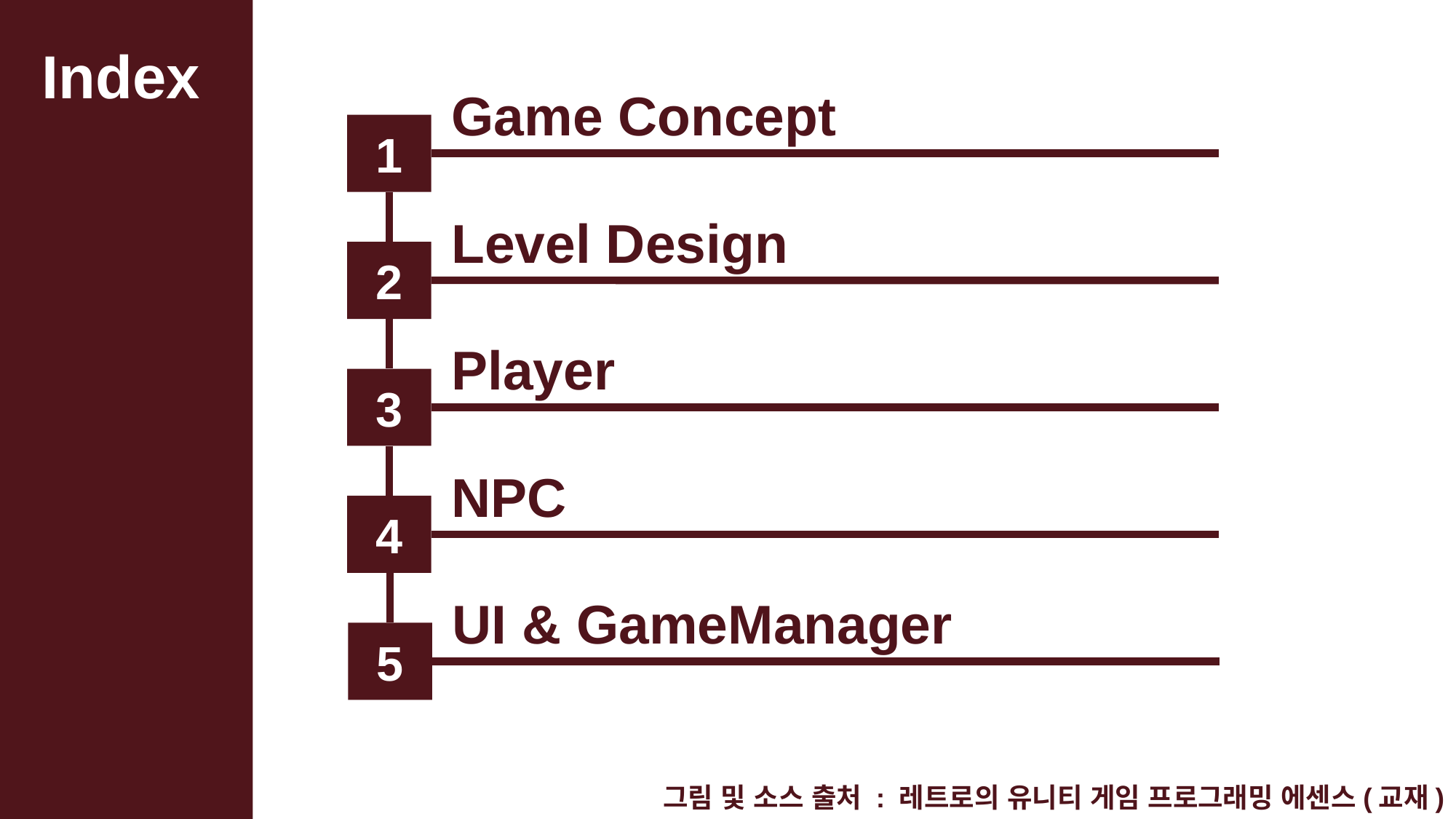

Game Concept
1
2
3
4
Level Design
Player
NPC
UI & GameManager
5
그림 및 소스 출처 : 레트로의 유니티 게임 프로그래밍 에센스(교재)